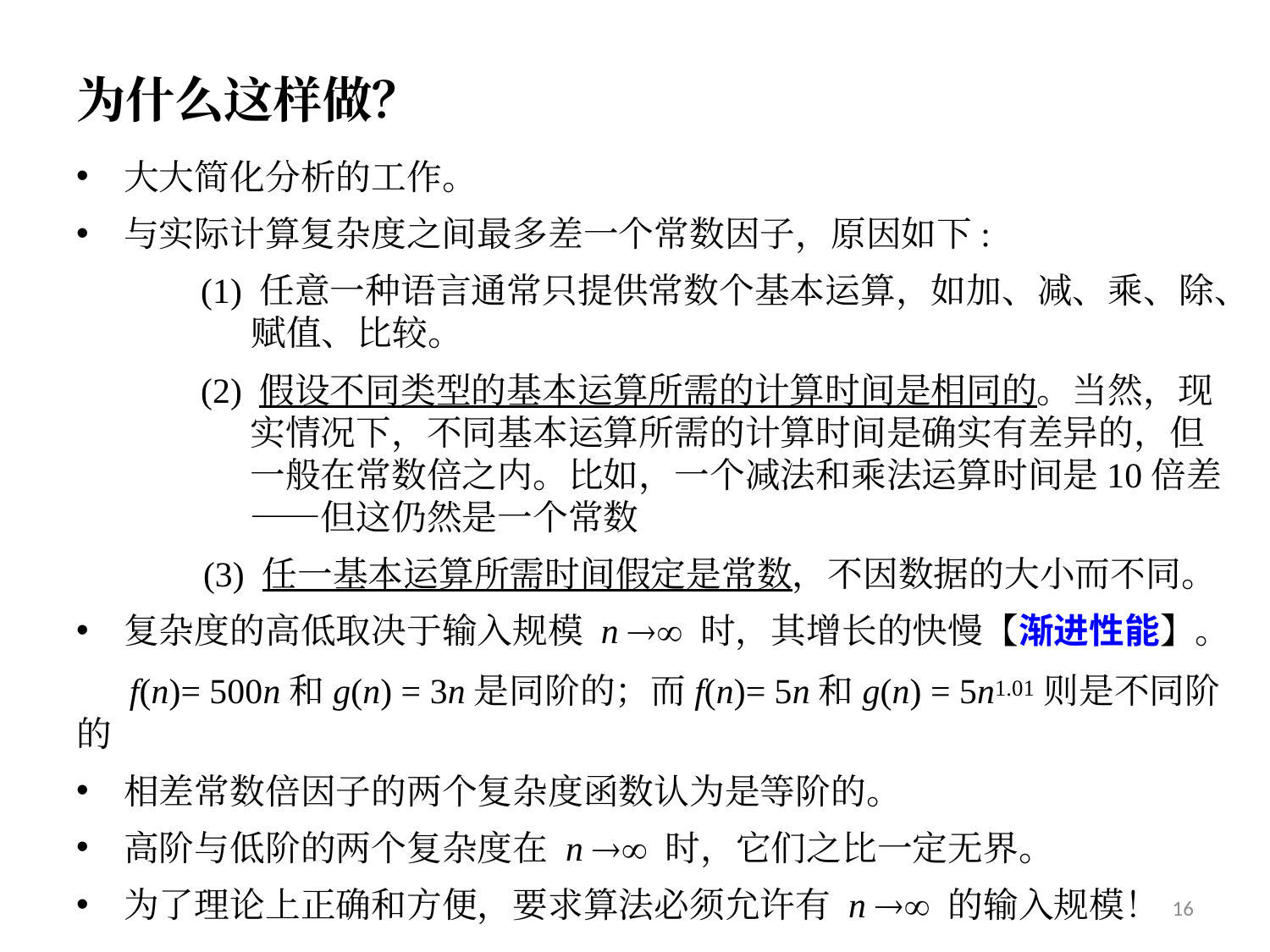

# 为什么这样做？
大大简化分析的工作。
与实际计算复杂度之间最多差一个常数因子，原因如下:
              (1) 任意一种语言通常只提供常数个基本运算，如加、减、乘、除、赋值、比较。
              (2) 假设不同类型的基本运算所需的计算时间是相同的。当然，现实情况下，不同基本运算所需的计算时间是确实有差异的，但一般在常数倍之内。比如，一个减法和乘法运算时间是10倍差——但这仍然是一个常数
	(3) 任一基本运算所需时间假定是常数，不因数据的大小而不同。
复杂度的高低取决于输入规模 n →∞ 时，其增长的快慢【渐进性能】。
      f(n)= 500n和g(n) = 3n是同阶的；而f(n)= 5n和g(n) = 5n1.01则是不同阶的
相差常数倍因子的两个复杂度函数认为是等阶的。
高阶与低阶的两个复杂度在 n →∞ 时，它们之比一定无界。
为了理论上正确和方便，要求算法必须允许有 n →∞ 的输入规模！
16